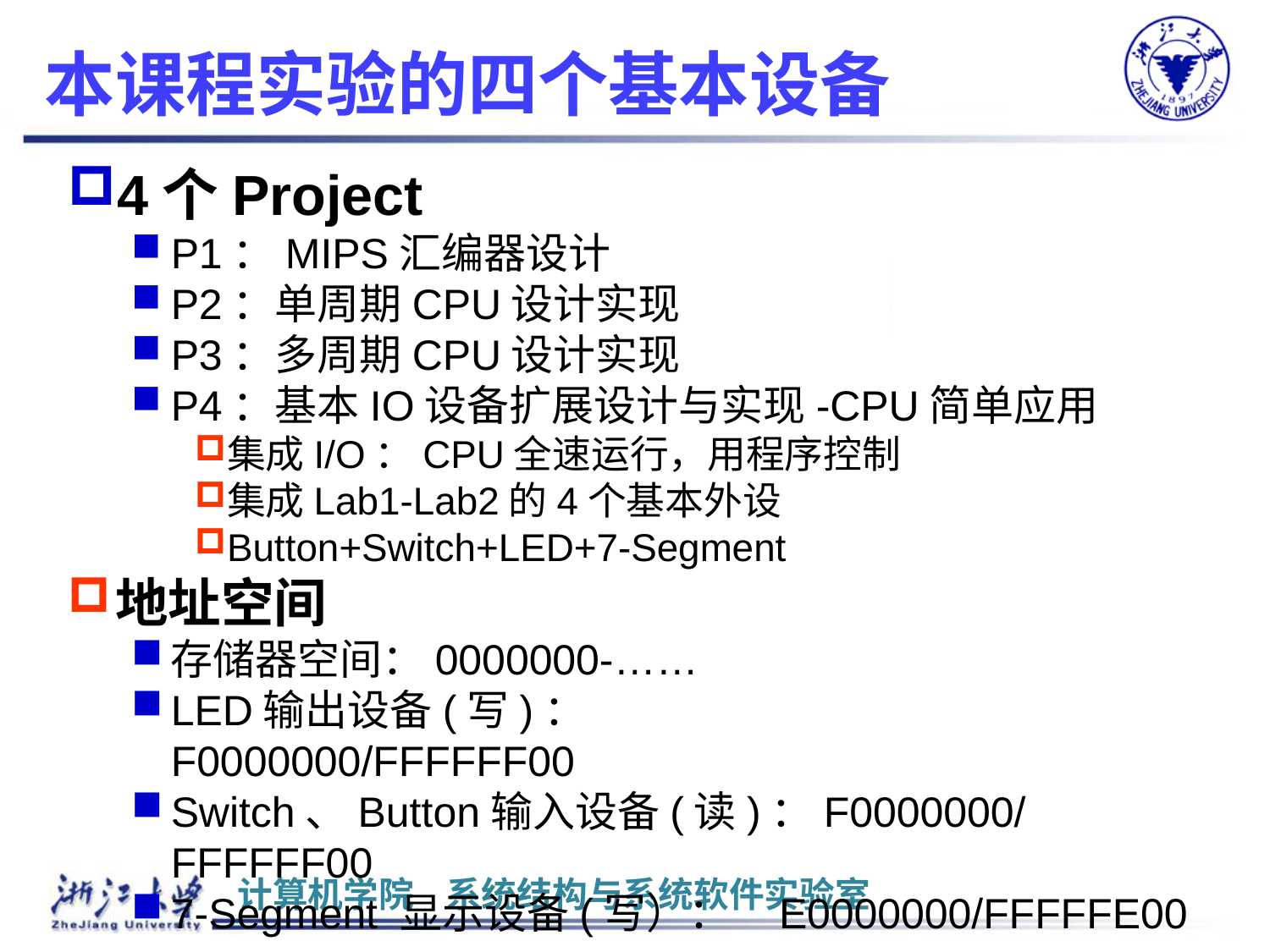

# 本课程实验的四个基本设备
4个Project
P1：MIPS汇编器设计
P2：单周期CPU设计实现
P3：多周期CPU设计实现
P4：基本IO设备扩展设计与实现-CPU简单应用
集成I/O：CPU全速运行，用程序控制
集成Lab1-Lab2的4个基本外设
Button+Switch+LED+7-Segment
地址空间
存储器空间：0000000-……
LED输出设备(写)：		   F0000000/FFFFFF00
Switch、Button输入设备(读)：F0000000/FFFFFF00
7-Segment 显示设备(写）：    E0000000/FFFFFE00

11